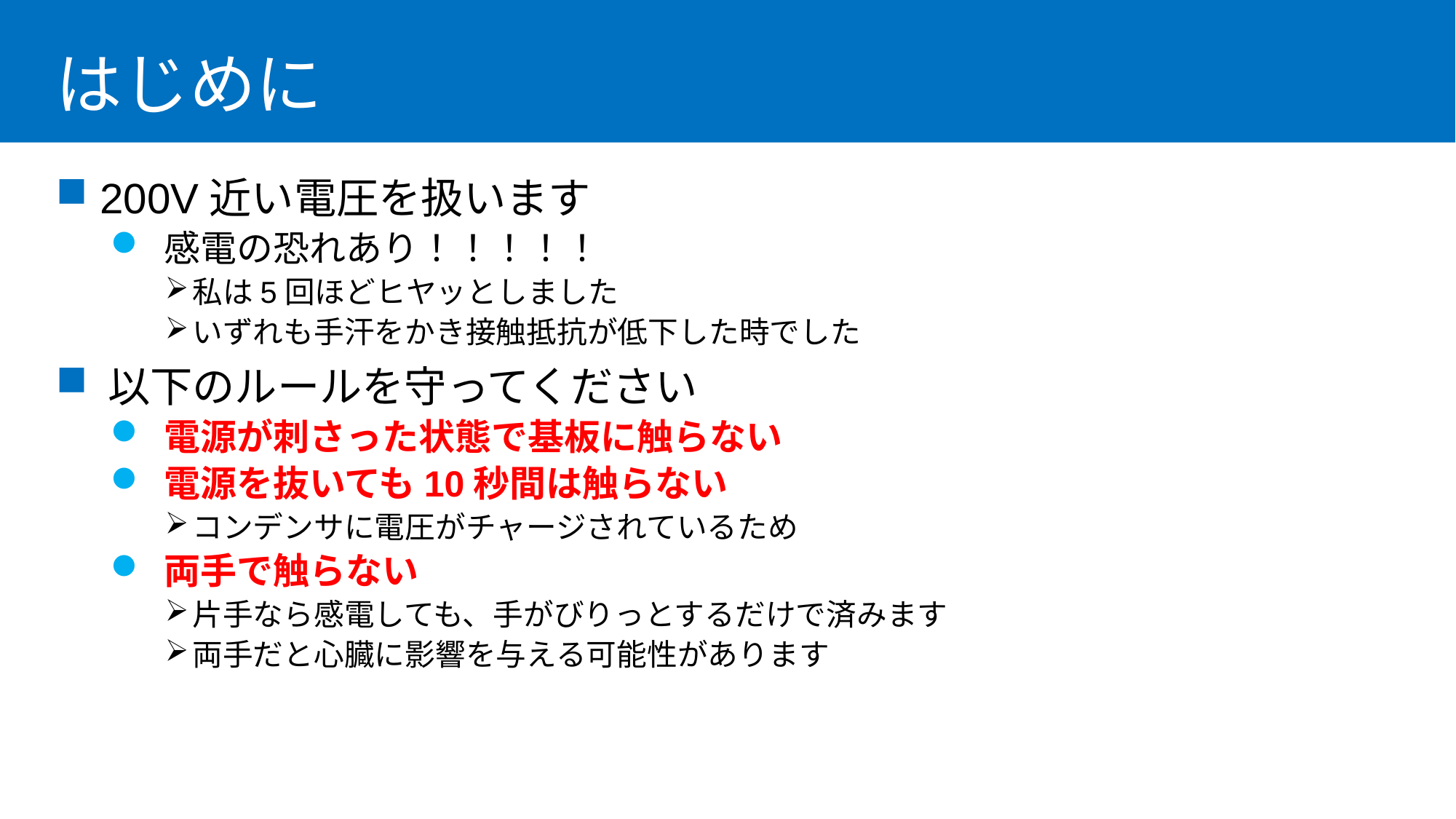

# はじめに
 200V近い電圧を扱います
 感電の恐れあり！！！！！
私は5回ほどヒヤッとしました
いずれも手汗をかき接触抵抗が低下した時でした
 以下のルールを守ってください
 電源が刺さった状態で基板に触らない
 電源を抜いても10秒間は触らない
コンデンサに電圧がチャージされているため
 両手で触らない
片手なら感電しても、手がびりっとするだけで済みます
両手だと心臓に影響を与える可能性があります